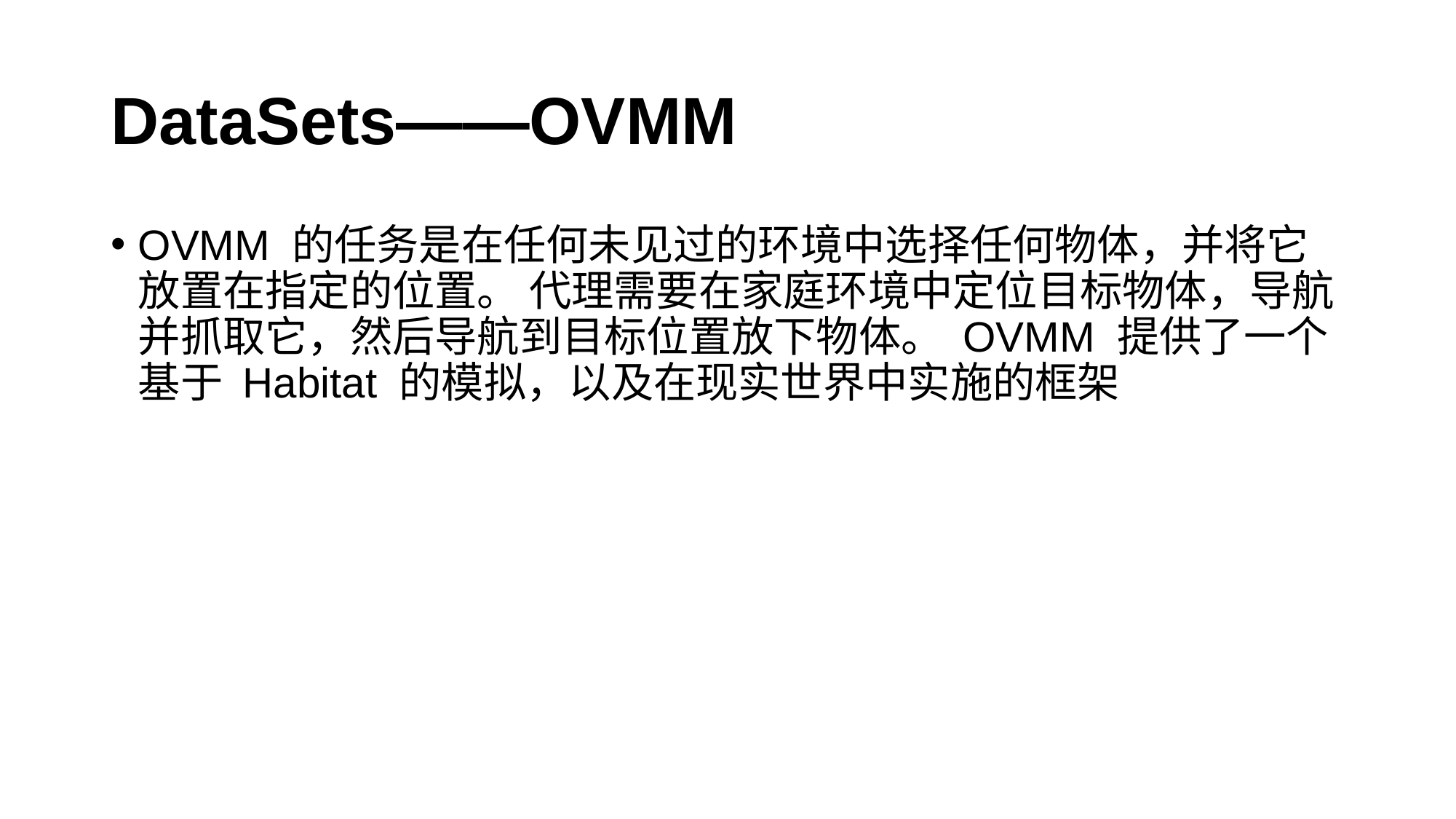

# DataSets——OVMM
OVMM 的任务是在任何未见过的环境中选择任何物体，并将它放置在指定的位置。 代理需要在家庭环境中定位目标物体，导航并抓取它，然后导航到目标位置放下物体。 OVMM 提供了一个基于 Habitat 的模拟，以及在现实世界中实施的框架